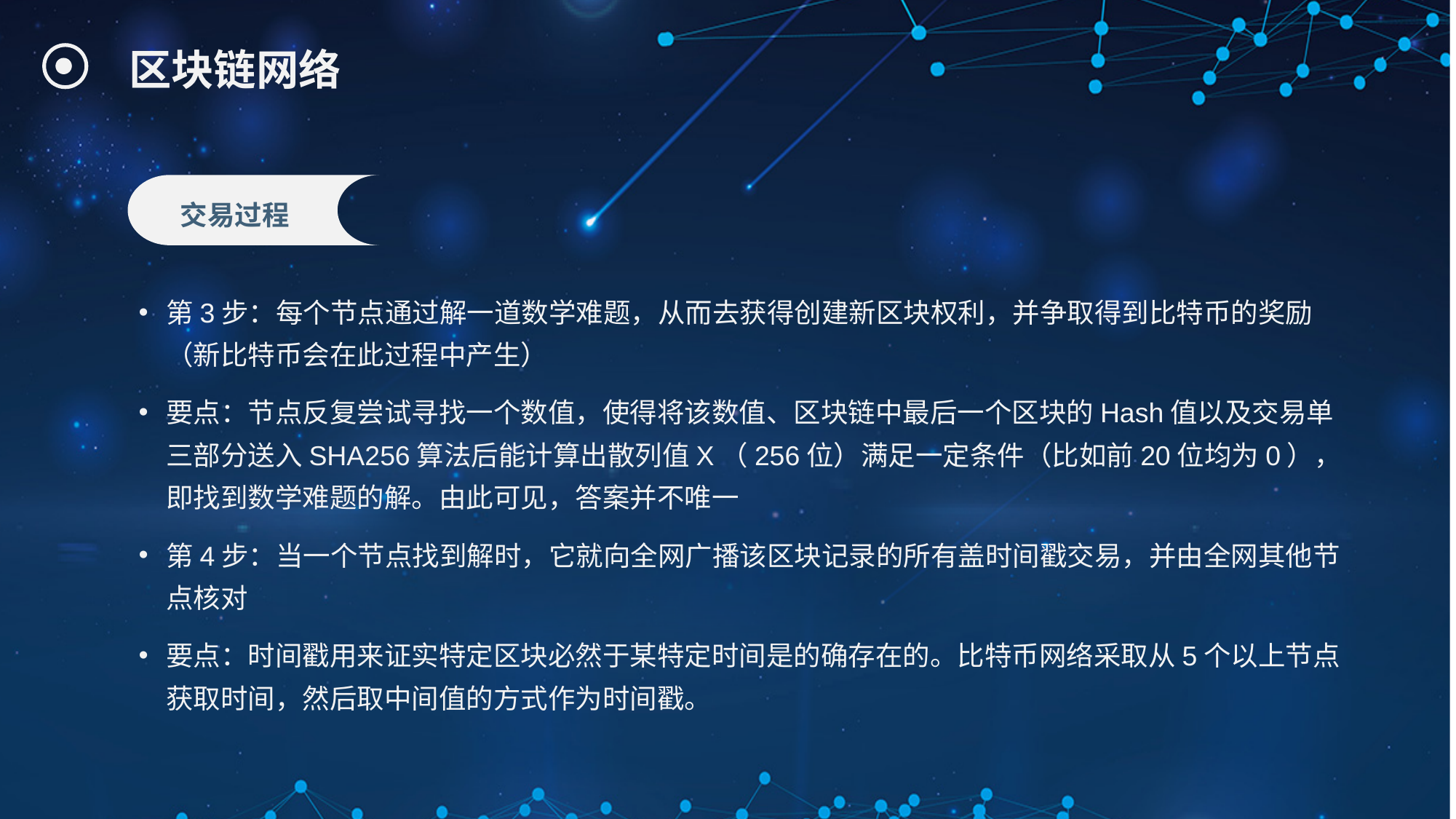

# 区块链网络

交易过程
第3步：每个节点通过解一道数学难题，从而去获得创建新区块权利，并争取得到比特币的奖励（新比特币会在此过程中产生）
要点：节点反复尝试寻找一个数值，使得将该数值、区块链中最后一个区块的Hash值以及交易单三部分送入SHA256算法后能计算出散列值X（256位）满足一定条件（比如前20位均为0），即找到数学难题的解。由此可见，答案并不唯一
第4步：当一个节点找到解时，它就向全网广播该区块记录的所有盖时间戳交易，并由全网其他节点核对
要点：时间戳用来证实特定区块必然于某特定时间是的确存在的。比特币网络采取从5个以上节点获取时间，然后取中间值的方式作为时间戳。